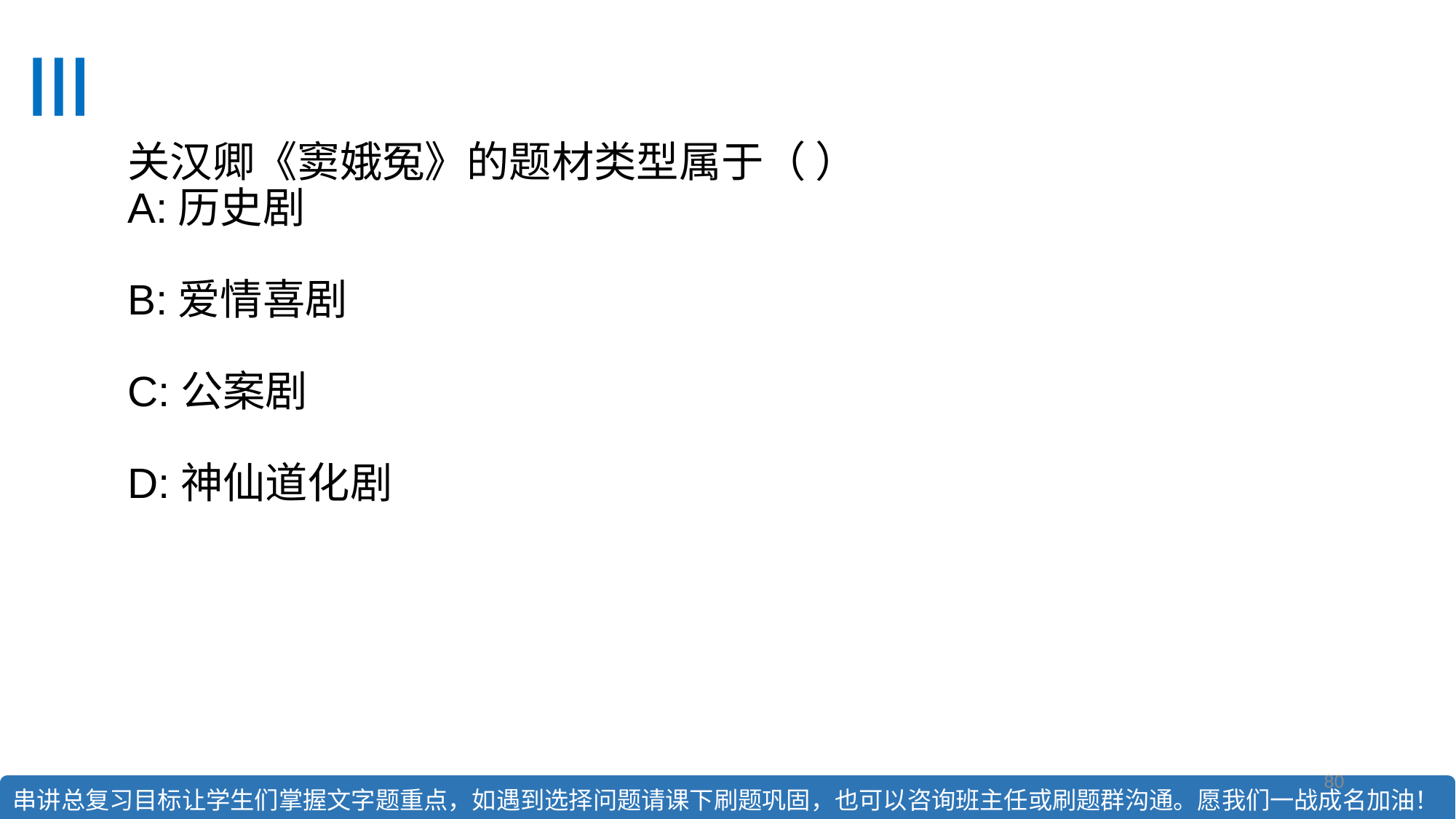

# 关汉卿《窦娥冤》的题材类型属于（ ） A:历史剧  B:爱情喜剧  C:公案剧  D:神仙道化剧
80